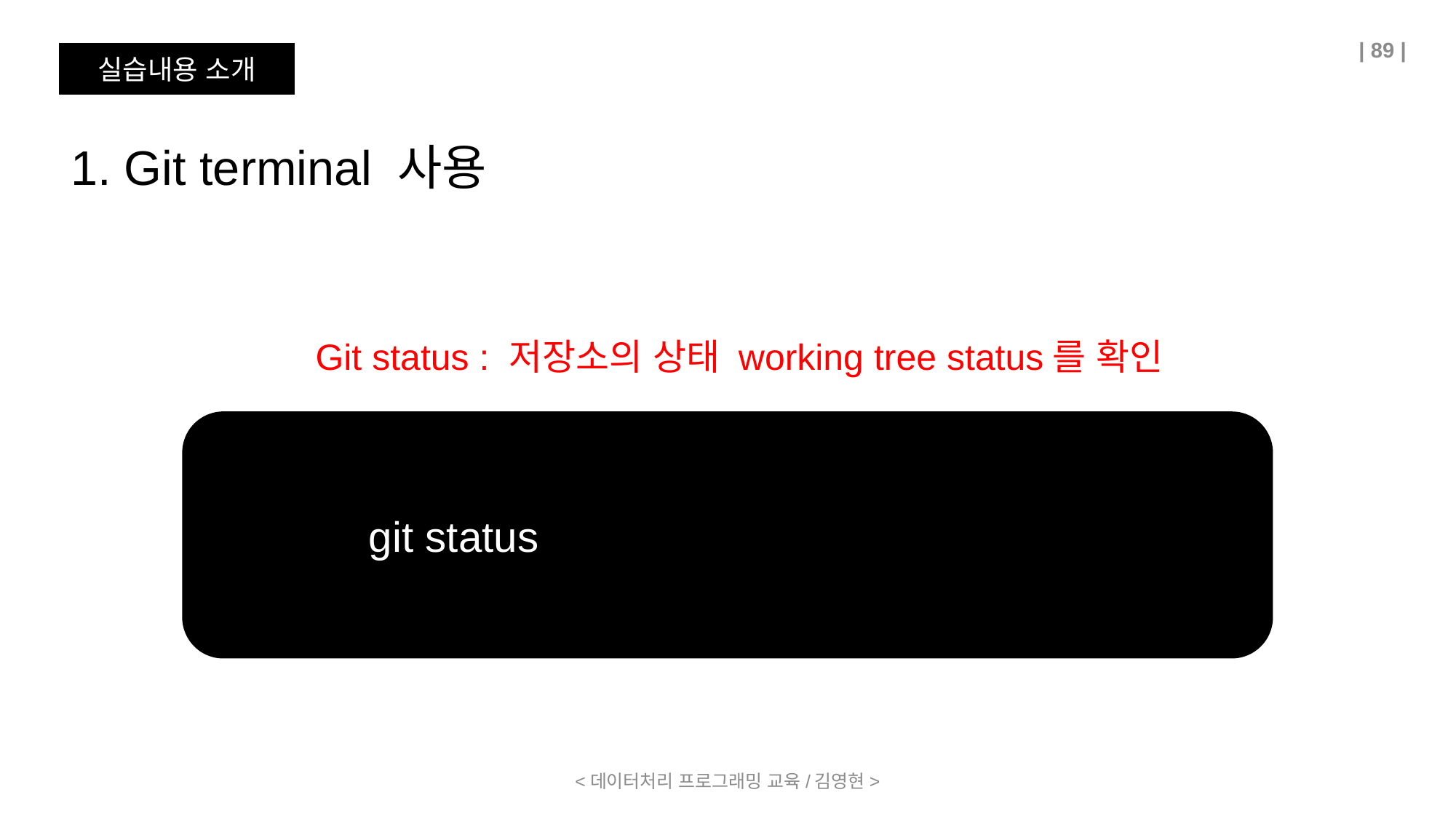

| 89 |
실습내용 소개

1. Git terminal 사용
Git status : 저장소의 상태 working tree status를 확인
	git status
<데이터처리 프로그래밍 교육/김영현>